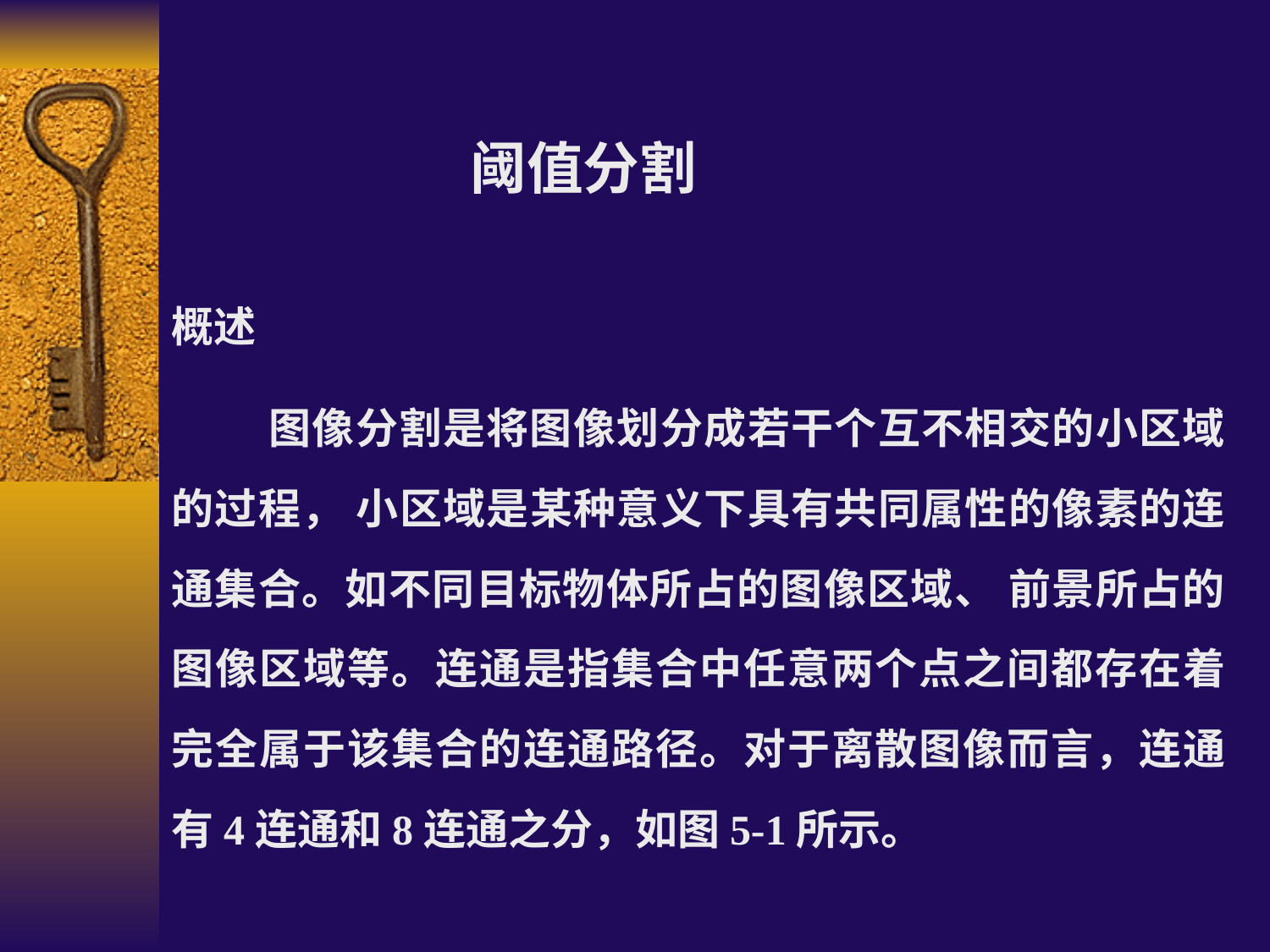

阈值分割
概述
        图像分割是将图像划分成若干个互不相交的小区域的过程， 小区域是某种意义下具有共同属性的像素的连通集合。如不同目标物体所占的图像区域、 前景所占的图像区域等。连通是指集合中任意两个点之间都存在着完全属于该集合的连通路径。对于离散图像而言，连通有4连通和8连通之分，如图5-1所示。